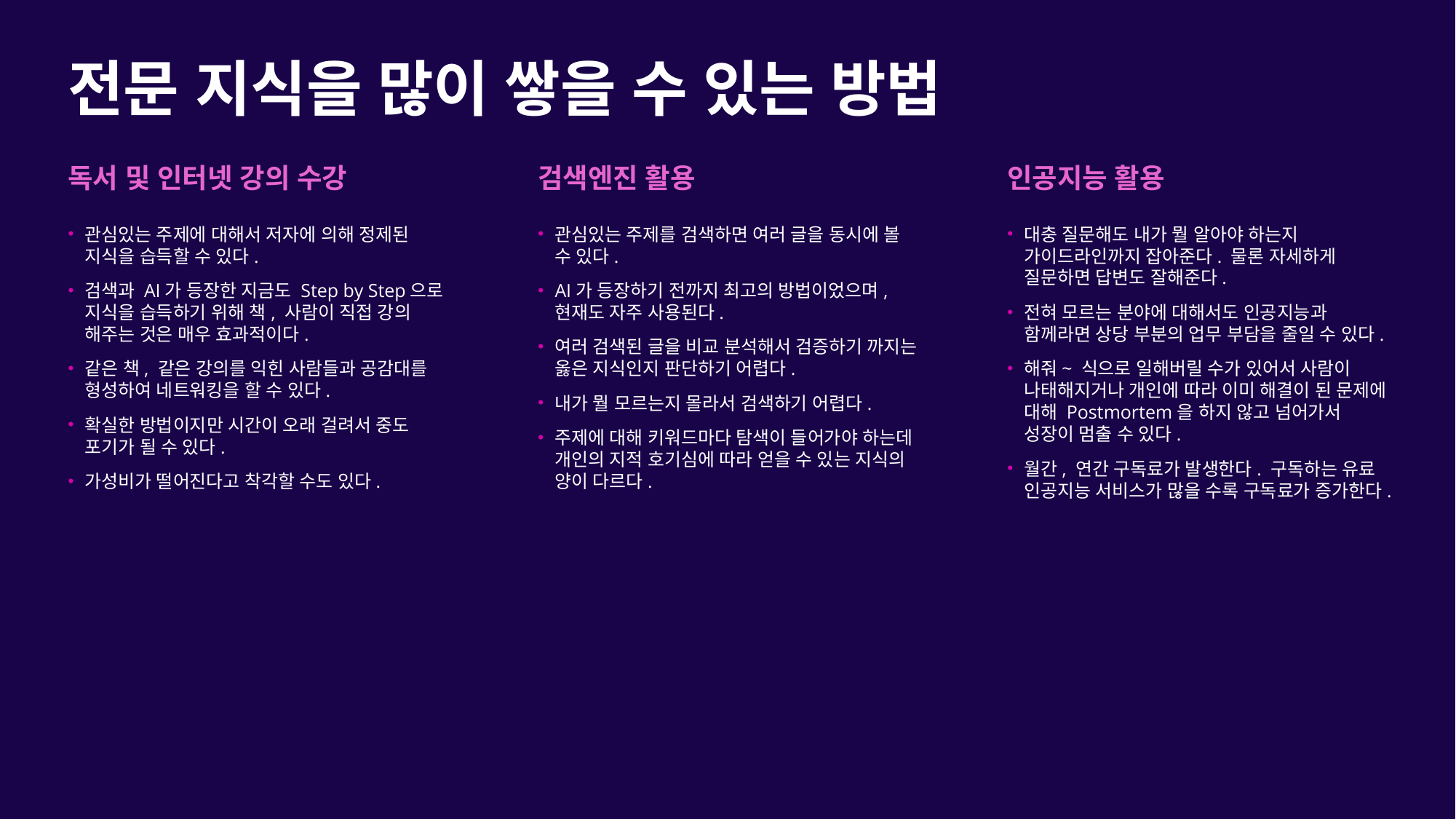

# 전문 지식을 많이 쌓을 수 있는 방법
독서 및 인터넷 강의 수강
검색엔진 활용
인공지능 활용
관심있는 주제에 대해서 저자에 의해 정제된 지식을 습득할 수 있다.
검색과 AI가 등장한 지금도 Step by Step으로 지식을 습득하기 위해 책, 사람이 직접 강의 해주는 것은 매우 효과적이다.
같은 책, 같은 강의를 익힌 사람들과 공감대를 형성하여 네트워킹을 할 수 있다.
확실한 방법이지만 시간이 오래 걸려서 중도 포기가 될 수 있다.
가성비가 떨어진다고 착각할 수도 있다.
관심있는 주제를 검색하면 여러 글을 동시에 볼 수 있다.
AI가 등장하기 전까지 최고의 방법이었으며, 현재도 자주 사용된다.
여러 검색된 글을 비교 분석해서 검증하기 까지는 옳은 지식인지 판단하기 어렵다.
내가 뭘 모르는지 몰라서 검색하기 어렵다.
주제에 대해 키워드마다 탐색이 들어가야 하는데 개인의 지적 호기심에 따라 얻을 수 있는 지식의 양이 다르다.
대충 질문해도 내가 뭘 알아야 하는지 가이드라인까지 잡아준다. 물론 자세하게 질문하면 답변도 잘해준다.
전혀 모르는 분야에 대해서도 인공지능과 함께라면 상당 부분의 업무 부담을 줄일 수 있다.
해줘~ 식으로 일해버릴 수가 있어서 사람이 나태해지거나 개인에 따라 이미 해결이 된 문제에 대해 Postmortem을 하지 않고 넘어가서 성장이 멈출 수 있다.
월간, 연간 구독료가 발생한다. 구독하는 유료 인공지능 서비스가 많을 수록 구독료가 증가한다.